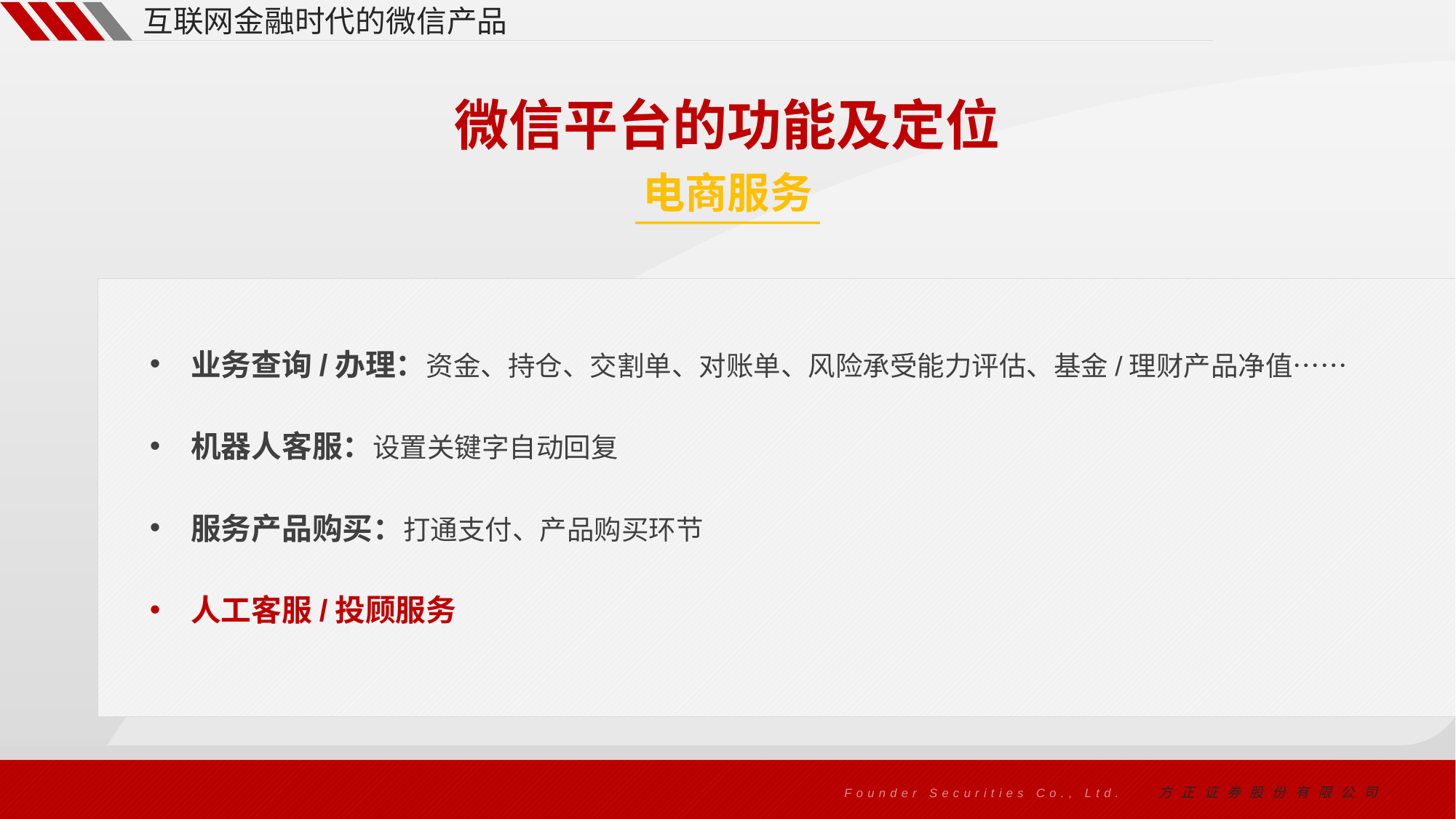

互联网金融时代的微信产品
微信平台的功能及定位
电商服务

业务查询/办理：资金、持仓、交割单、对账单、风险承受能力评估、基金/理财产品净值……
机器人客服：设置关键字自动回复
服务产品购买：打通支付、产品购买环节
人工客服/投顾服务